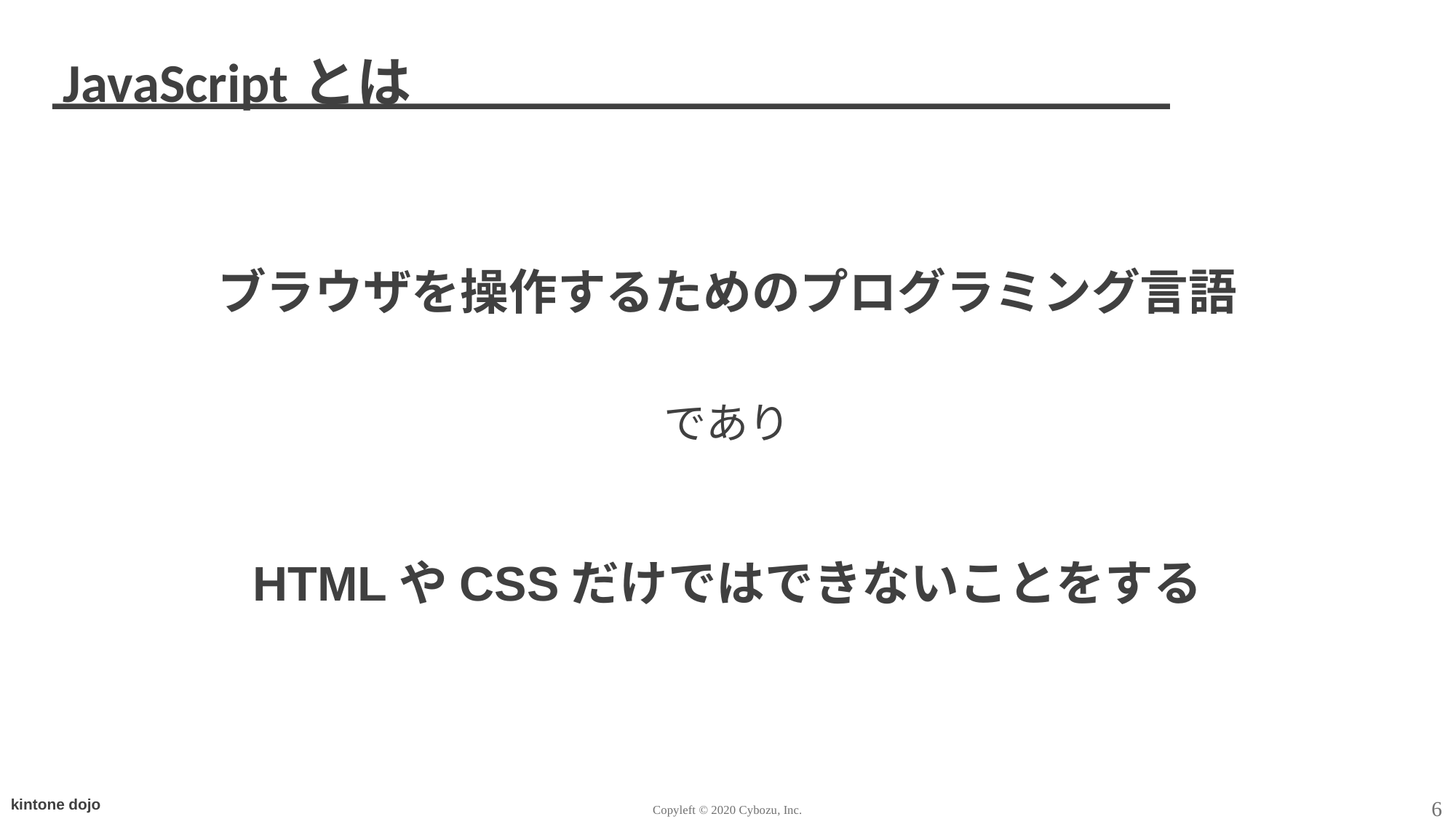

# JavaScriptとは
ブラウザを操作するためのプログラミング言語

であり

HTMLやCSSだけではできないことをする

6
Copyleft © 2020 Cybozu, Inc.